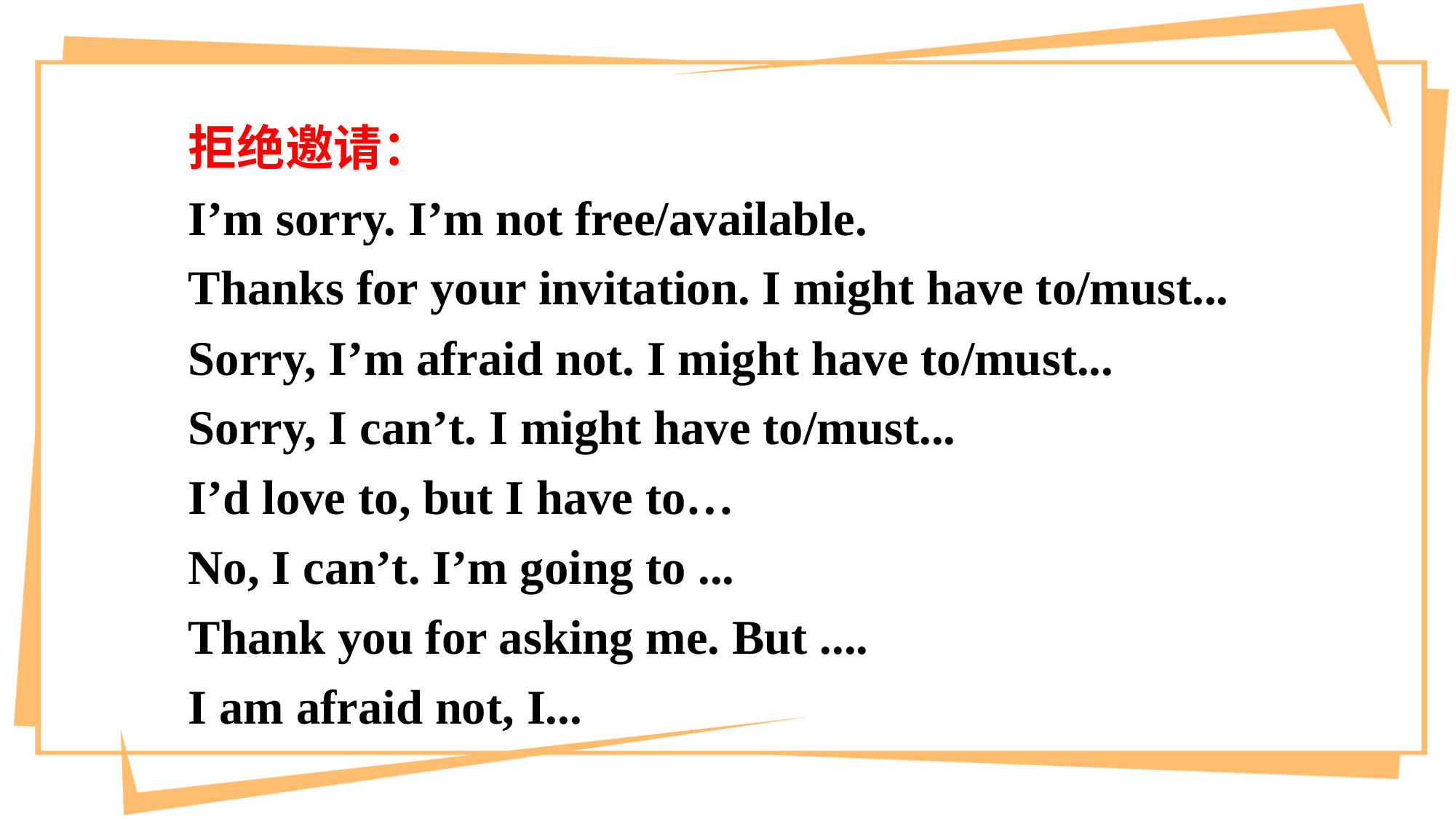

拒绝邀请：
I’m sorry. I’m not free/available.
Thanks for your invitation. I might have to/must...
Sorry, I’m afraid not. I might have to/must...
Sorry, I can’t. I might have to/must...
I’d love to, but I have to…
No, I can’t. I’m going to ...
Thank you for asking me. But ....
I am afraid not, I...